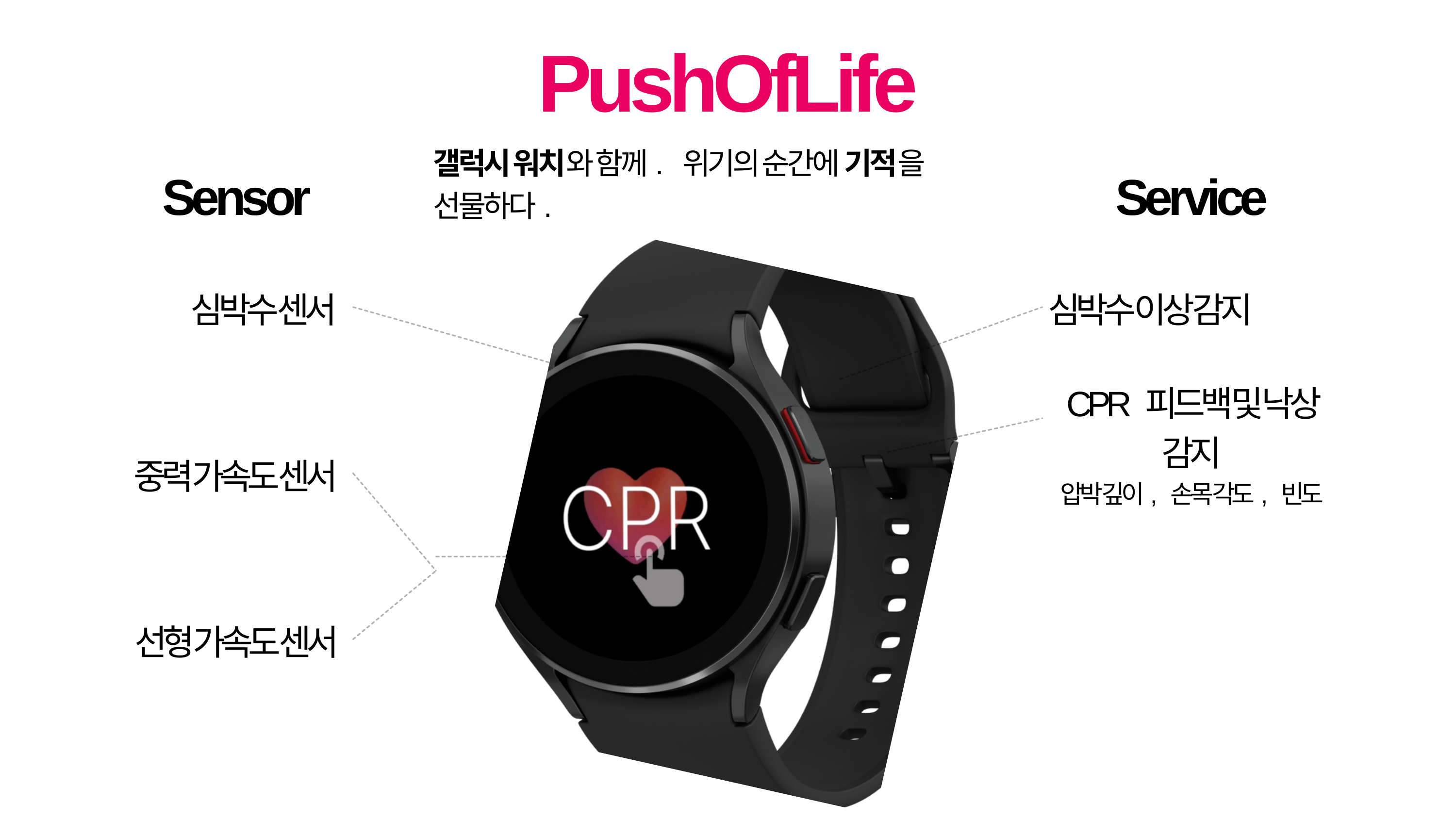

PushOfLife
갤럭시 워치와 함께.  위기의 순간에 기적을 선물하다.
Sensor
Service

심박수 센서
심박수 이상 감지

CPR 피드백 및 낙상 감지
압박 깊이,  손목 각도,  빈도

중력 가속도 센서

선형 가속도 센서